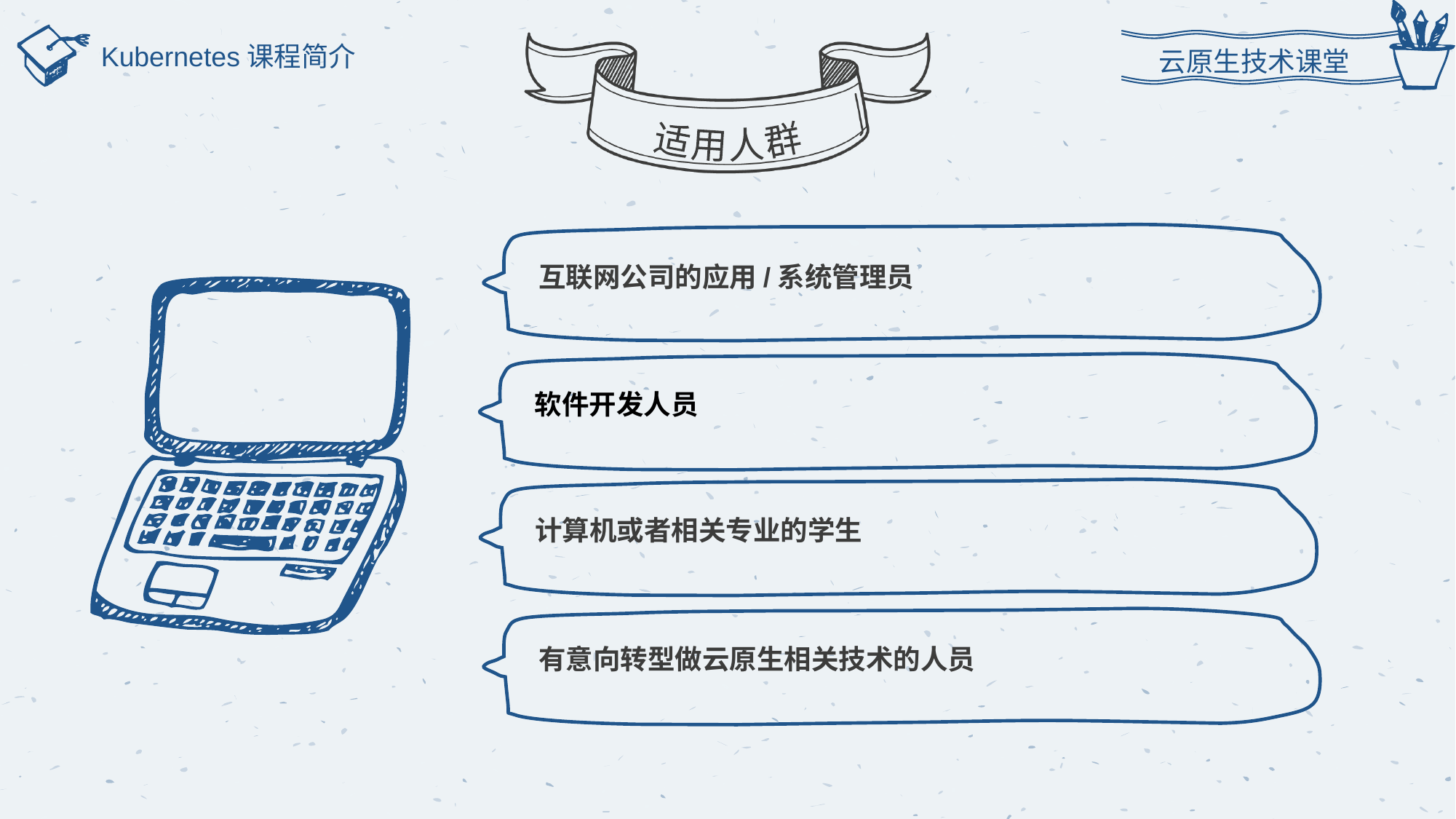

云原生技术课堂
适用人群

Kubernetes课程简介

互联网公司的应用/系统管理员

软件开发人员

计算机或者相关专业的学生

有意向转型做云原生相关技术的人员